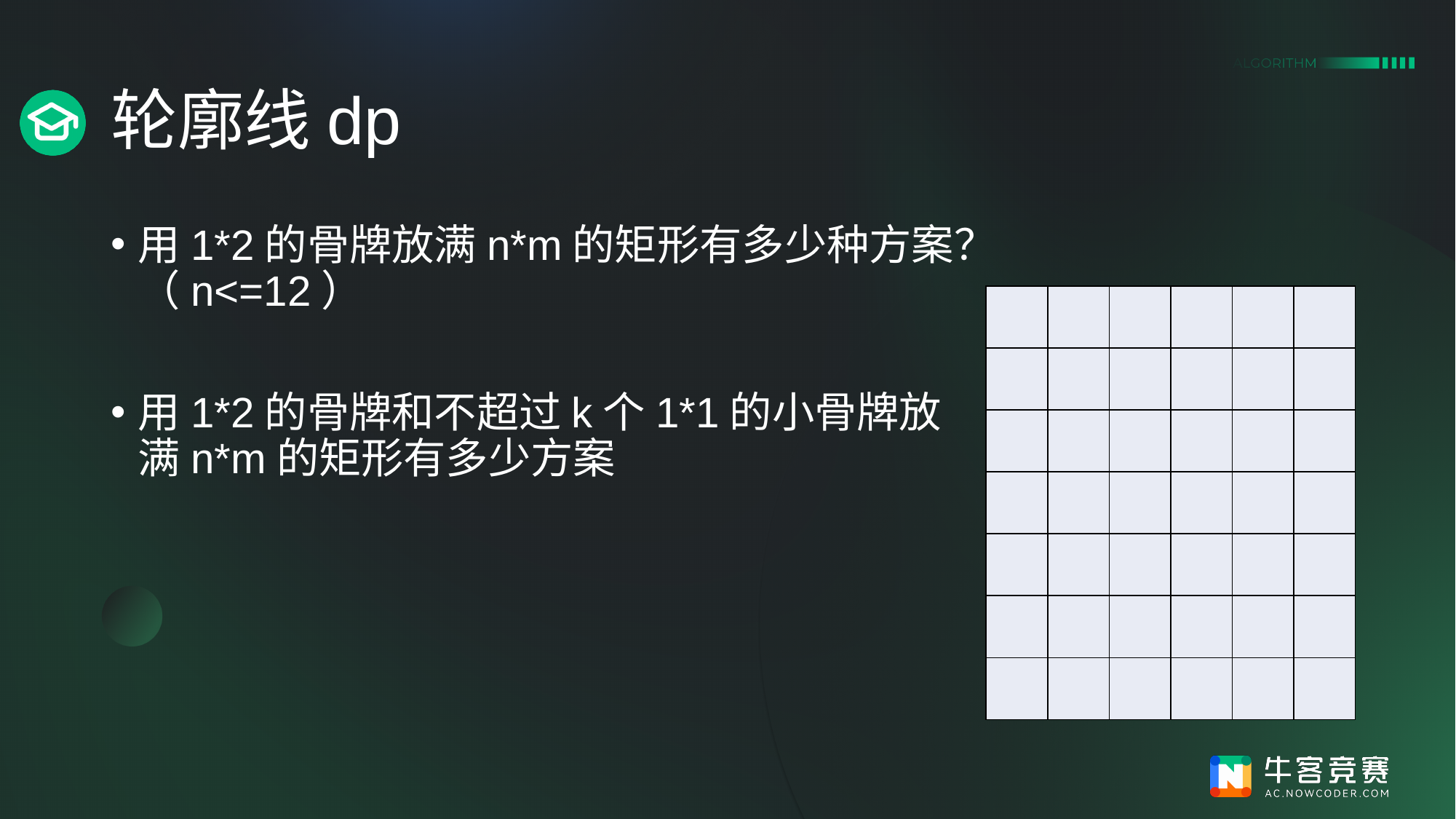

# 轮廓线dp
用1*2的骨牌放满n*m的矩形有多少种方案？（n<=12）

用1*2的骨牌和不超过k个1*1的小骨牌放满n*m的矩形有多少方案

|  |  |  |  |  |  |
| --- | --- | --- | --- | --- | --- |
|  |  |  |  |  |  |
|  |  |  |  |  |  |
|  |  |  |  |  |  |
|  |  |  |  |  |  |
|  |  |  |  |  |  |
|  |  |  |  |  |  |